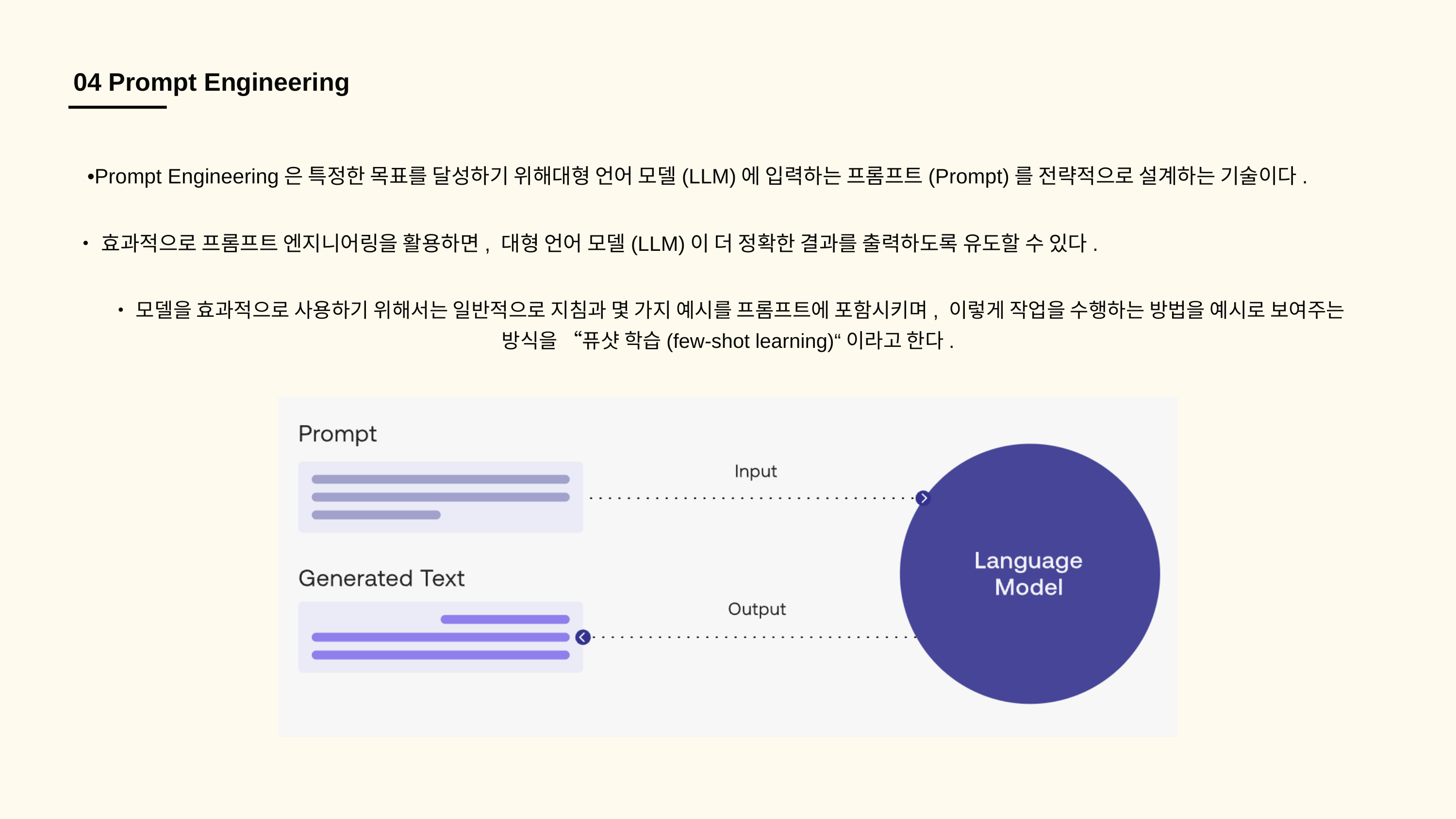

04 Prompt Engineering

•Prompt Engineering은 특정한 목표를 달성하기 위해대형 언어 모델(LLM)에 입력하는 프롬프트(Prompt)를 전략적으로 설계하는 기술이다.

•효과적으로 프롬프트 엔지니어링을 활용하면, 대형 언어 모델(LLM)이 더 정확한 결과를 출력하도록 유도할 수 있다.

•모델을 효과적으로 사용하기 위해서는 일반적으로 지침과 몇 가지 예시를 프롬프트에 포함시키며, 이렇게 작업을 수행하는 방법을 예시로 보여주는 방식을 “퓨샷 학습(few-shot learning)“이라고 한다.